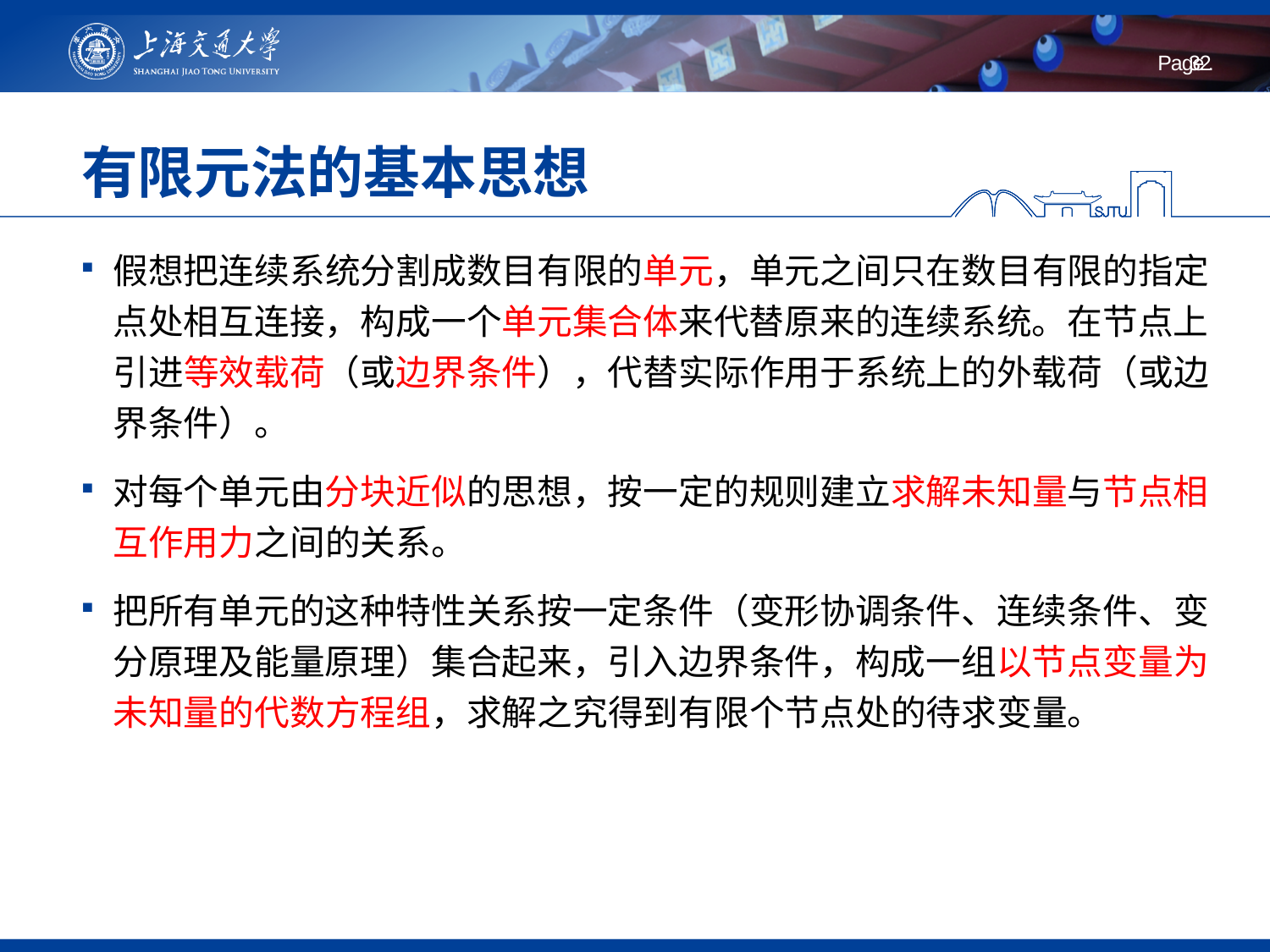

# 有限元法的基本思想
假想把连续系统分割成数目有限的单元，单元之间只在数目有限的指定点处相互连接，构成一个单元集合体来代替原来的连续系统。在节点上引进等效载荷（或边界条件），代替实际作用于系统上的外载荷（或边界条件）。
对每个单元由分块近似的思想，按一定的规则建立求解未知量与节点相互作用力之间的关系。
把所有单元的这种特性关系按一定条件（变形协调条件、连续条件、变分原理及能量原理）集合起来，引入边界条件，构成一组以节点变量为未知量的代数方程组，求解之究得到有限个节点处的待求变量。